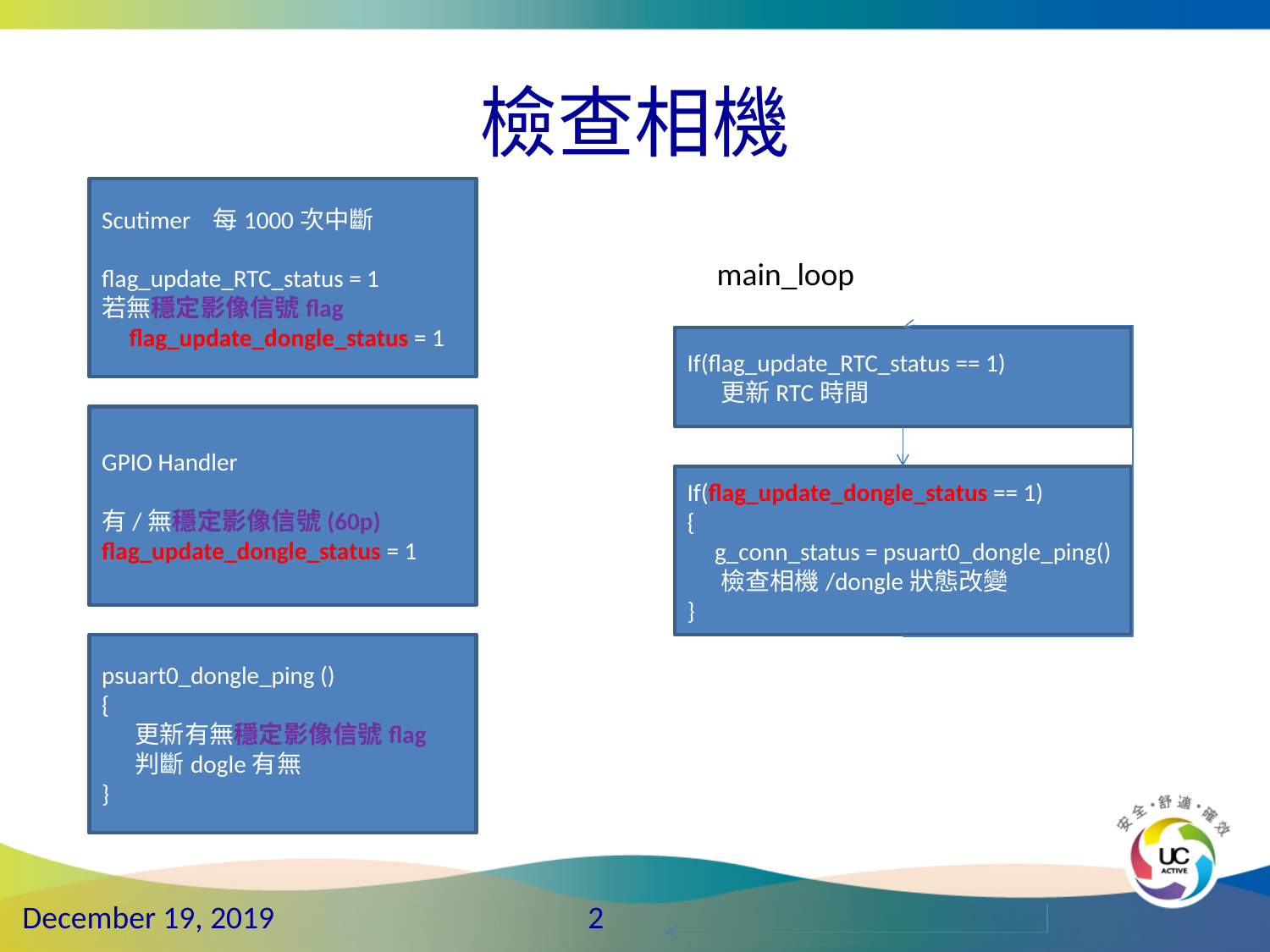

# 檢查相機
Scutimer   每1000次中斷

flag_update_RTC_status = 1
若無穩定影像信號flag
     flag_update_dongle_status = 1
main_loop
If(flag_update_RTC_status == 1)
     更新RTC時間
GPIO Handler

有/無穩定影像信號(60p)
flag_update_dongle_status = 1
If(flag_update_dongle_status == 1)
{
     g_conn_status = psuart0_dongle_ping()
     檢查相機/dongle狀態改變
}
psuart0_dongle_ping ()
{
     更新有無穩定影像信號flag
     判斷dogle有無
}